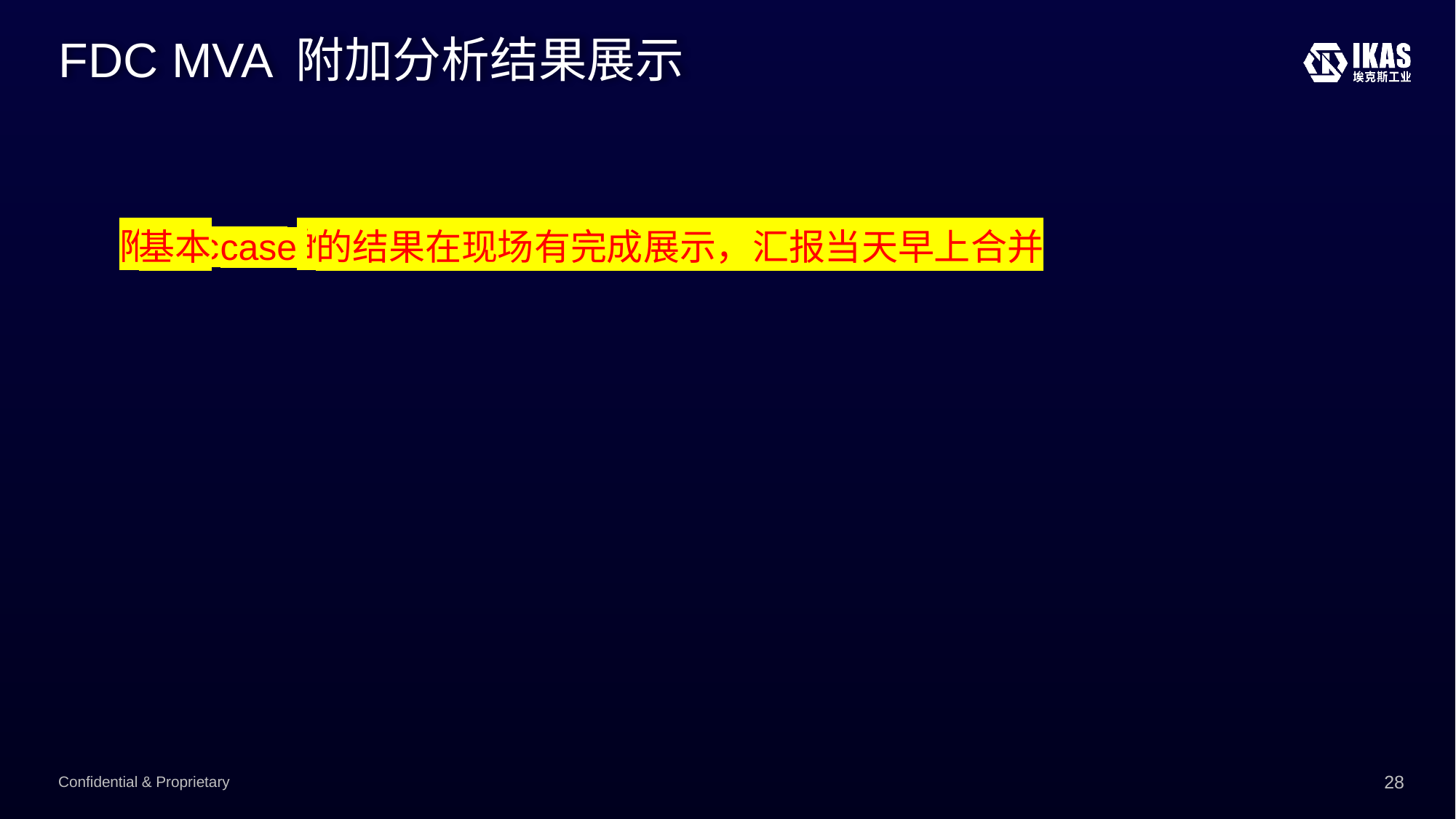

# FDC MVA 附加分析结果展示
附加case 的结果展示，需要调出来几个典型case,

基本case 的结果在现场有完成展示，汇报当天早上合并